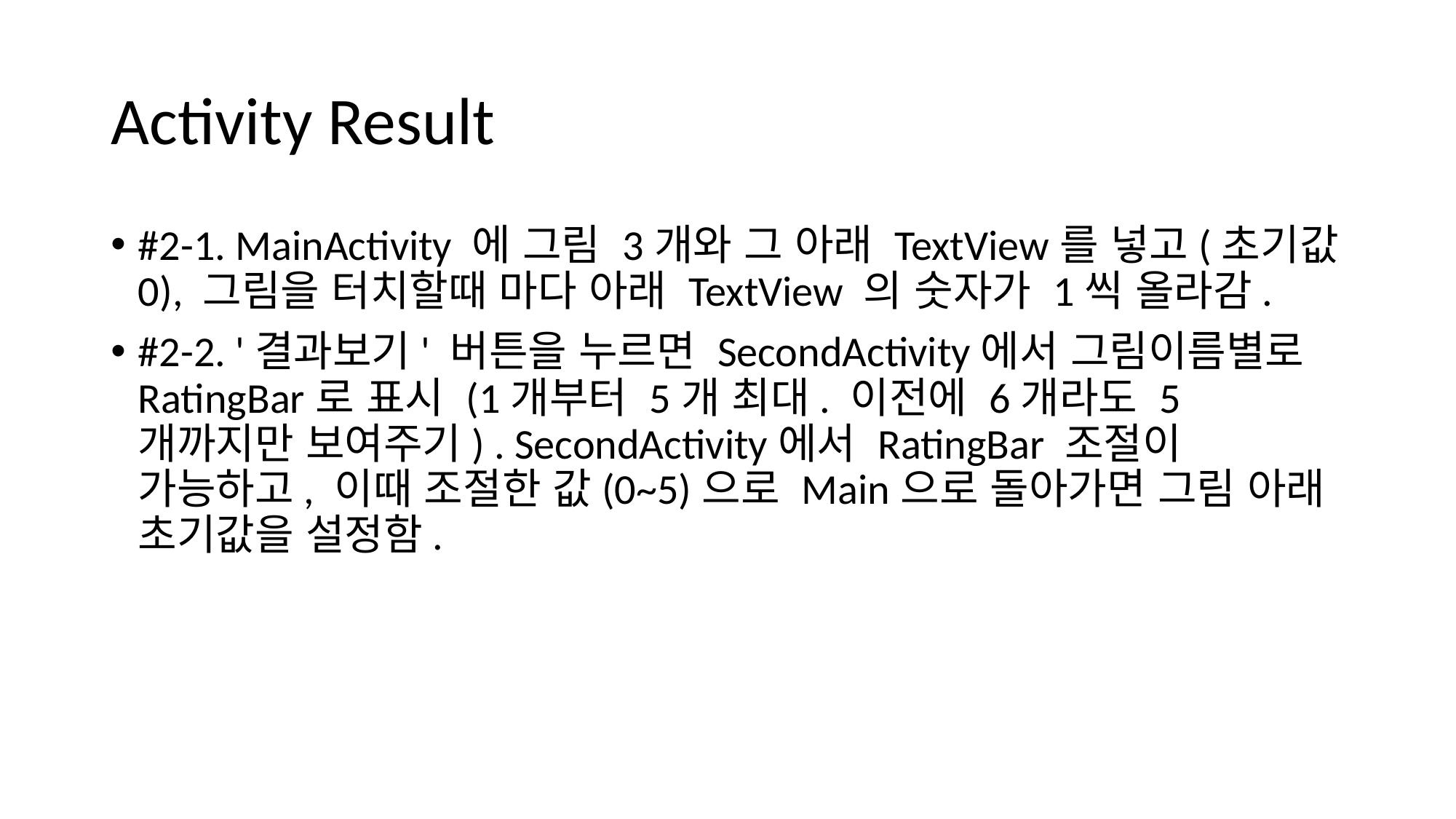

# Activity Result
#2-1. MainActivity 에 그림 3개와 그 아래 TextView를 넣고(초기값 0), 그림을 터치할때 마다 아래 TextView 의 숫자가 1씩 올라감.
#2-2. '결과보기' 버튼을 누르면 SecondActivity에서 그림이름별로 RatingBar로 표시 (1개부터 5개 최대. 이전에 6개라도 5개까지만 보여주기) . SecondActivity에서 RatingBar 조절이 가능하고, 이때 조절한 값(0~5)으로 Main으로 돌아가면 그림 아래 초기값을 설정함.